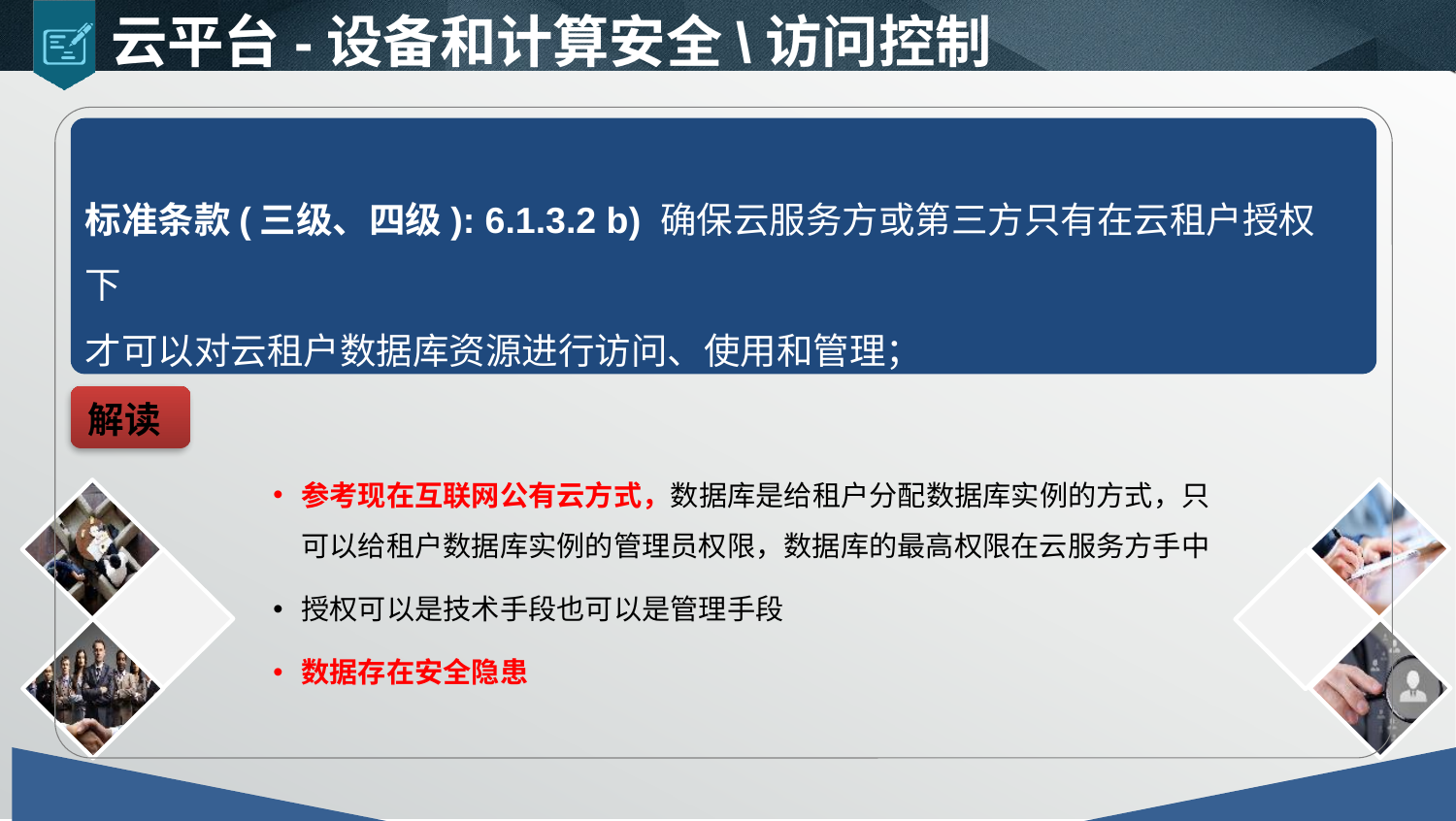

云平台-设备和计算安全\访问控制

标准条款(三级、四级): 6.1.3.2 b) 确保云服务方或第三方只有在云租户授权下
才可以对云租户数据库资源进行访问、使用和管理；
解读
参考现在互联网公有云方式，数据库是给租户分配数据库实例的方式，只可以给租户数据库实例的管理员权限，数据库的最高权限在云服务方手中
授权可以是技术手段也可以是管理手段
数据存在安全隐患